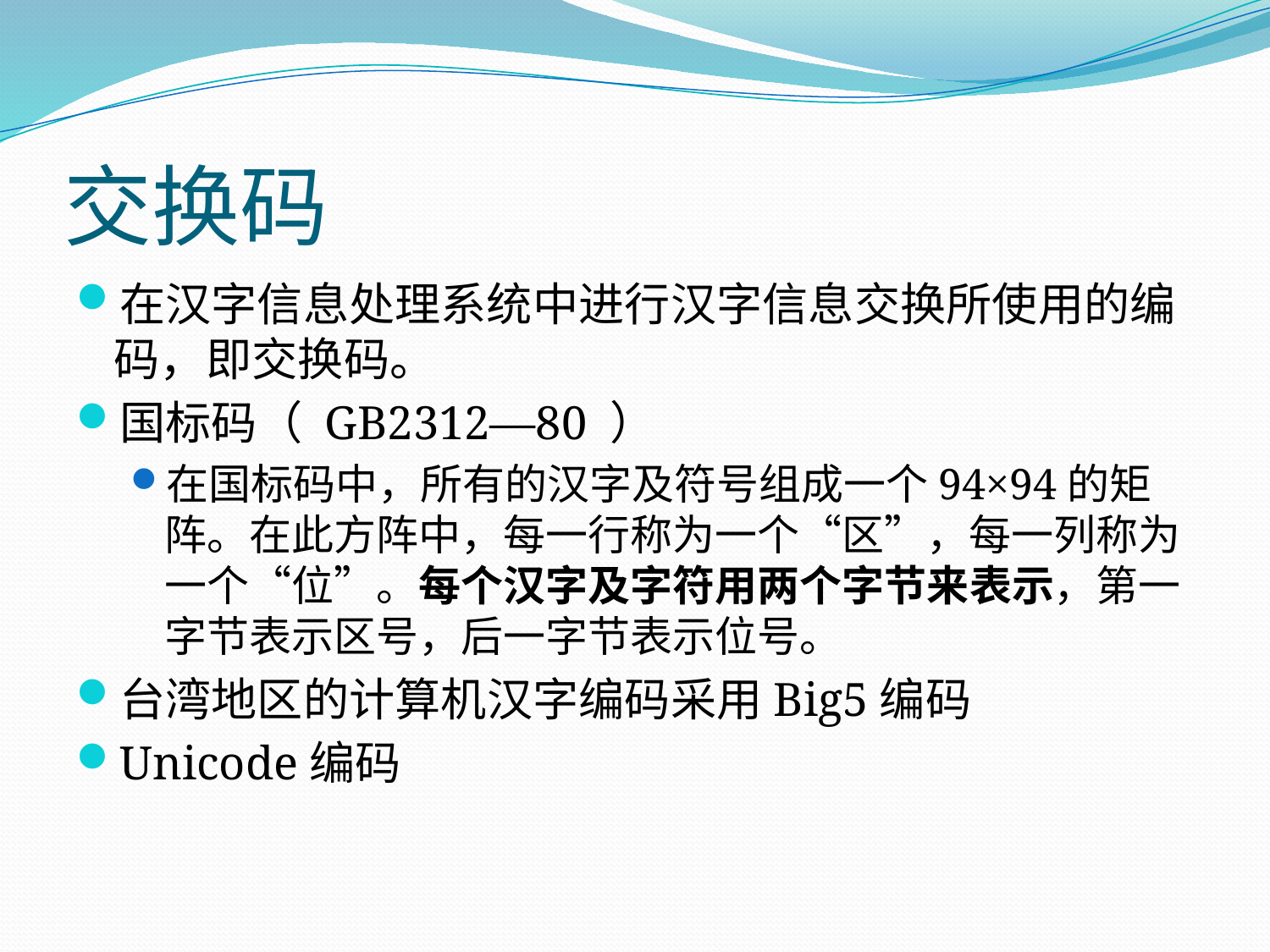

# 交换码
在汉字信息处理系统中进行汉字信息交换所使用的编码，即交换码。
国标码（ GB2312—80 ）
在国标码中，所有的汉字及符号组成一个94×94的矩阵。在此方阵中，每一行称为一个“区”，每一列称为一个“位”。每个汉字及字符用两个字节来表示，第一字节表示区号，后一字节表示位号。
台湾地区的计算机汉字编码采用Big5编码
Unicode编码